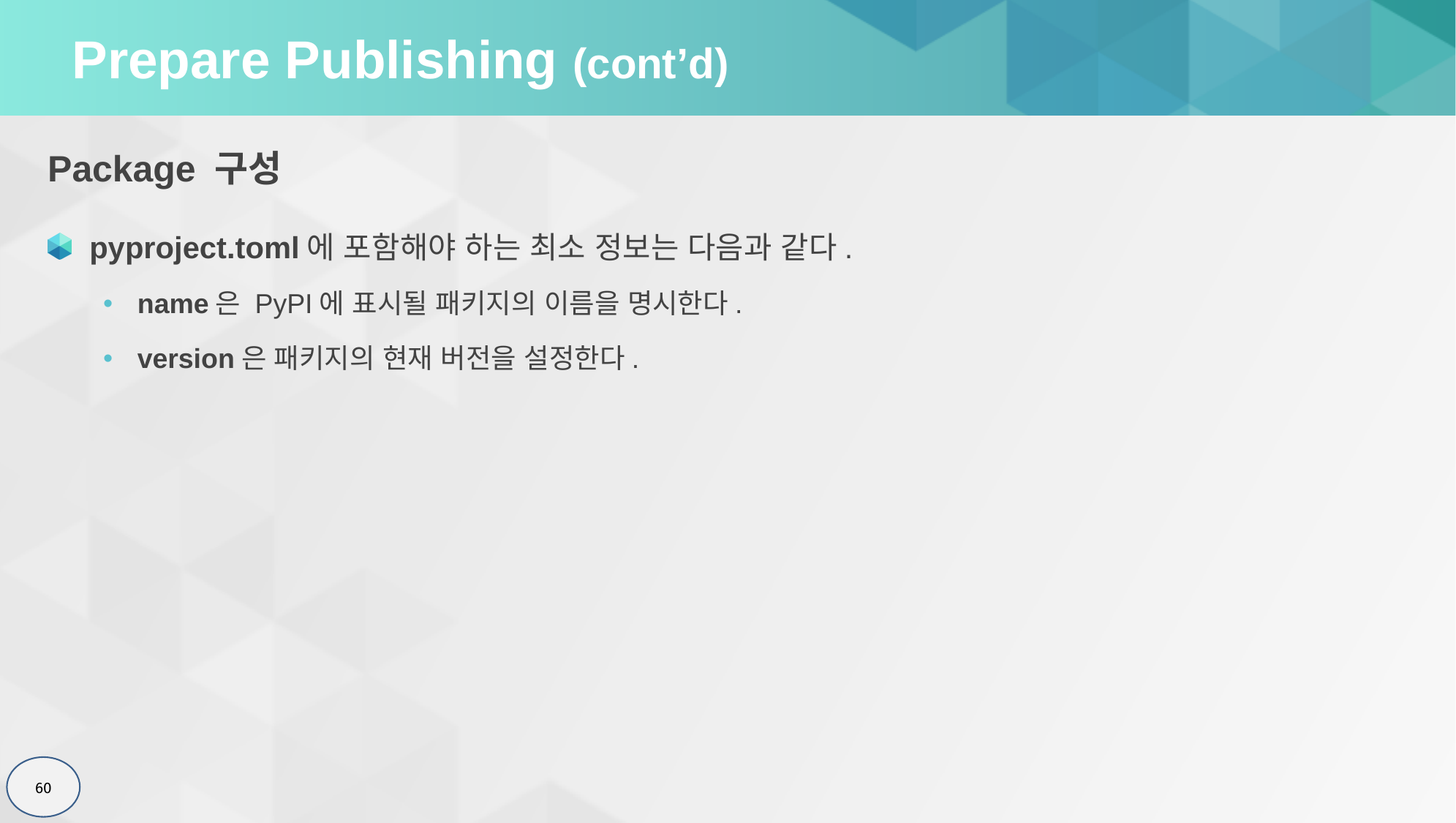

# Prepare Publishing (cont’d)
Package 구성
pyproject.toml에 포함해야 하는 최소 정보는 다음과 같다.
name은 PyPI에 표시될 패키지의 이름을 명시한다.
version은 패키지의 현재 버전을 설정한다.